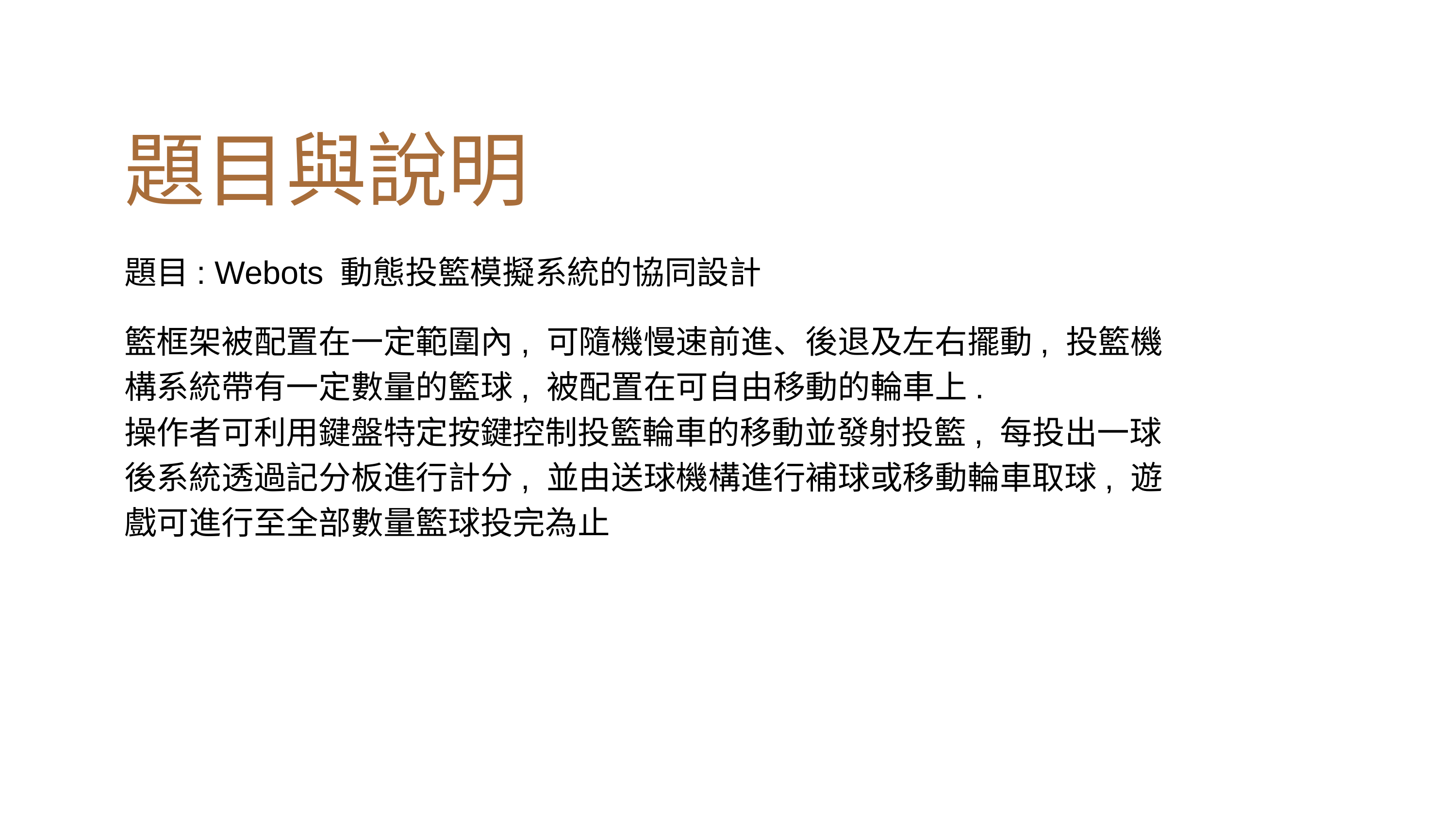

題目與說明
題目: Webots 動態投籃模擬系統的協同設計
籃框架被配置在一定範圍內, 可隨機慢速前進、後退及左右擺動, 投籃機構系統帶有一定數量的籃球, 被配置在可自由移動的輪車上.
操作者可利用鍵盤特定按鍵控制投籃輪車的移動並發射投籃, 每投出一球後系統透過記分板進行計分, 並由送球機構進行補球或移動輪車取球, 遊戲可進行至全部數量籃球投完為止